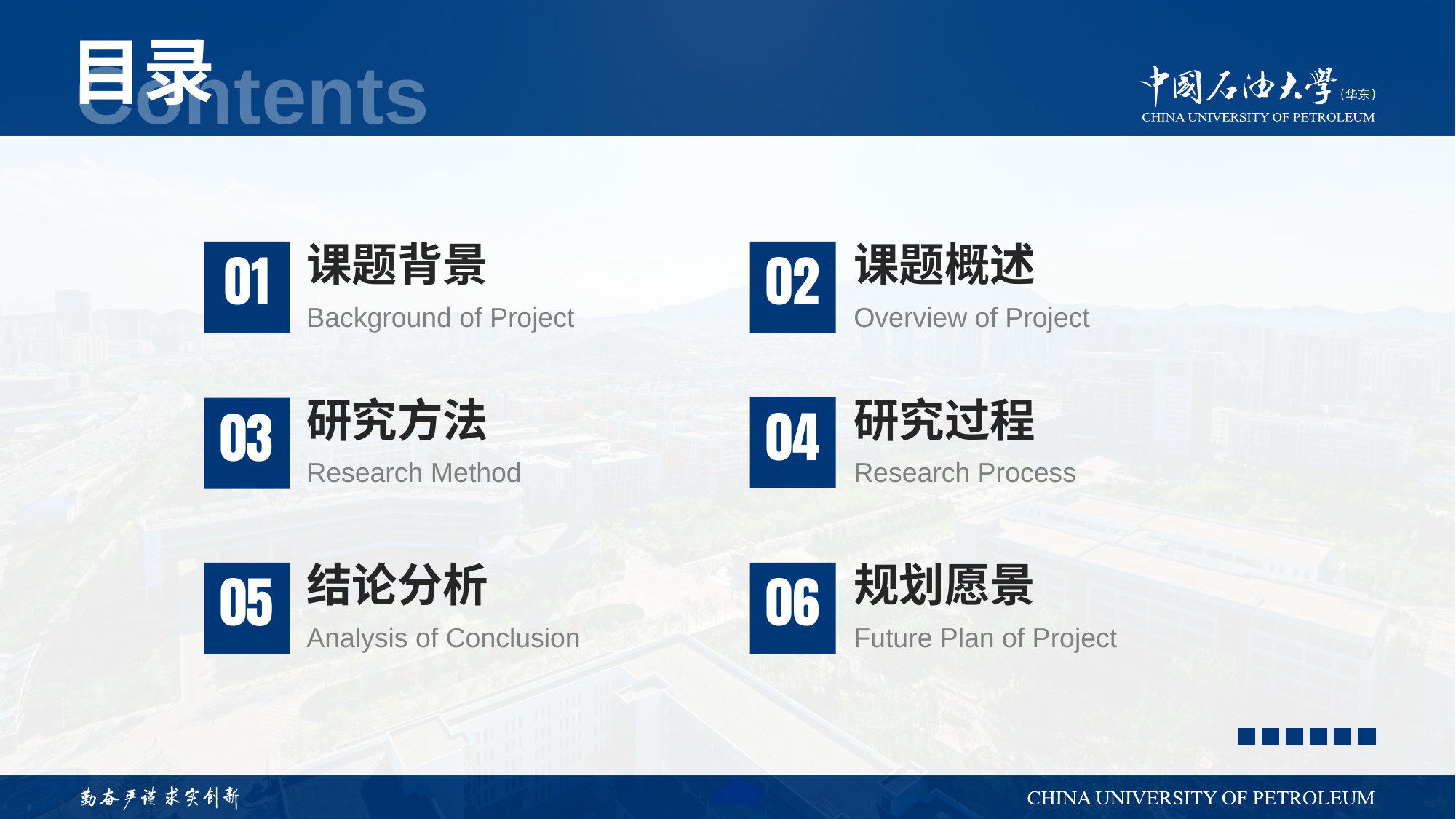

01
02
课题背景
课题概述
Background of Project
Overview of Project
04
研究方法
研究过程
03
Research Method
Research Process
05
06
结论分析
规划愿景
Analysis of Conclusion
Future Plan of Project